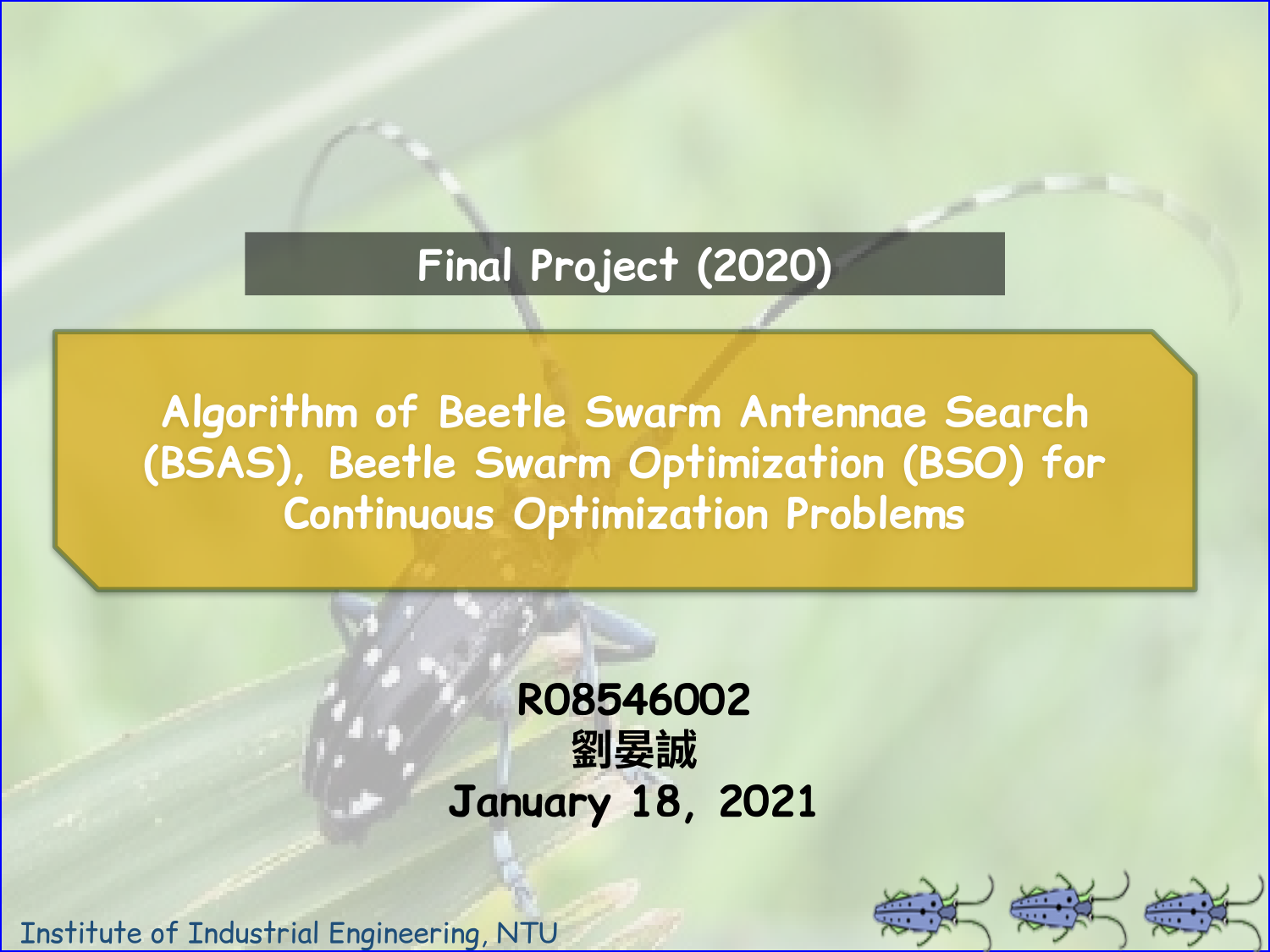

Final Project (2020)
Algorithm of Beetle Swarm Antennae Search (BSAS), Beetle Swarm Optimization (BSO) for Continuous Optimization Problems
R08546002
劉晏誠
January 18, 2021